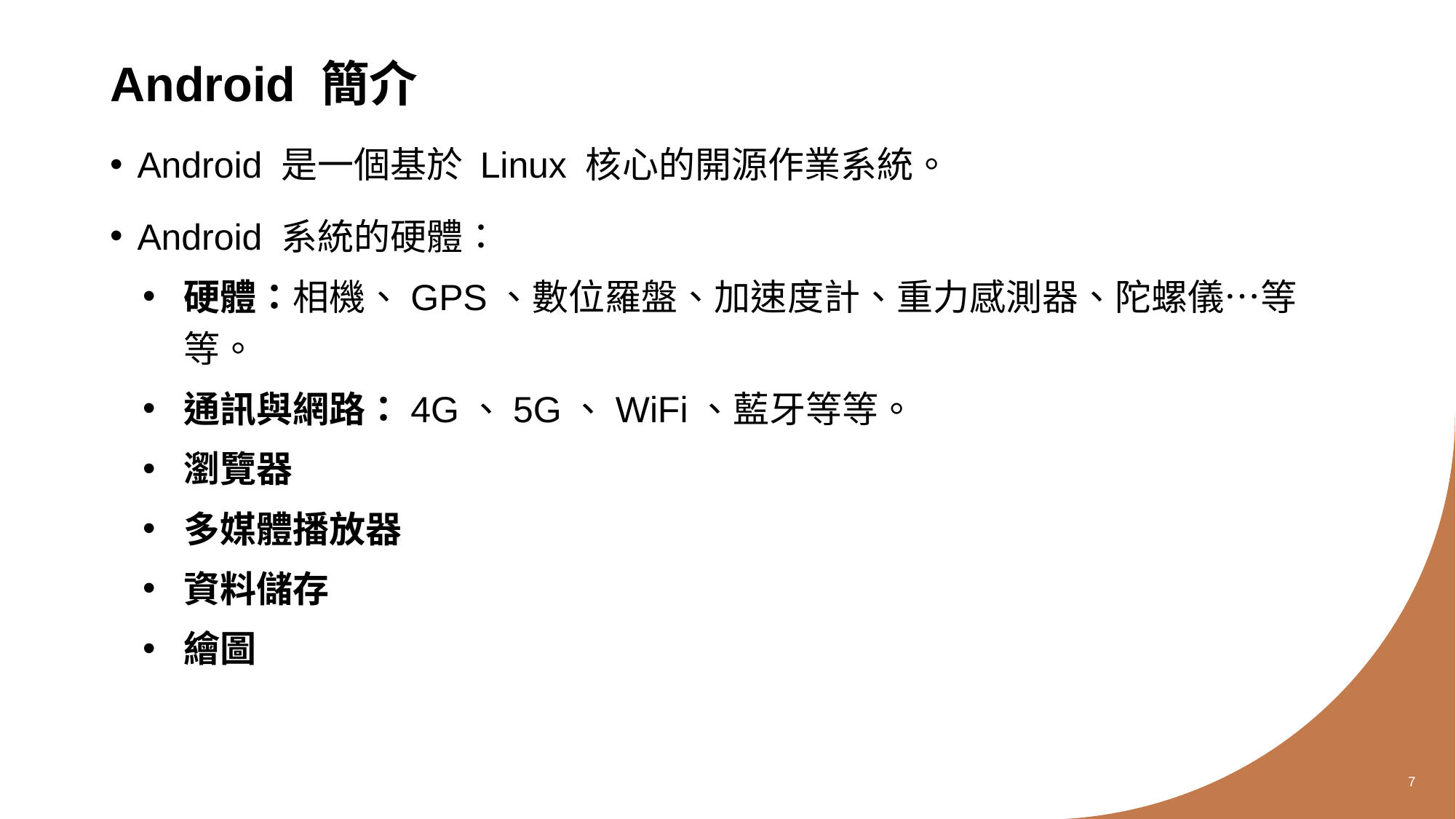

# Android 簡介
Android 是一個基於 Linux 核心的開源作業系統。
Android 系統的硬體：
硬體：相機、GPS、數位羅盤、加速度計、重力感測器、陀螺儀…等等。
通訊與網路：4G、5G、WiFi、藍牙等等。
瀏覽器
多媒體播放器
資料儲存
繪圖

7